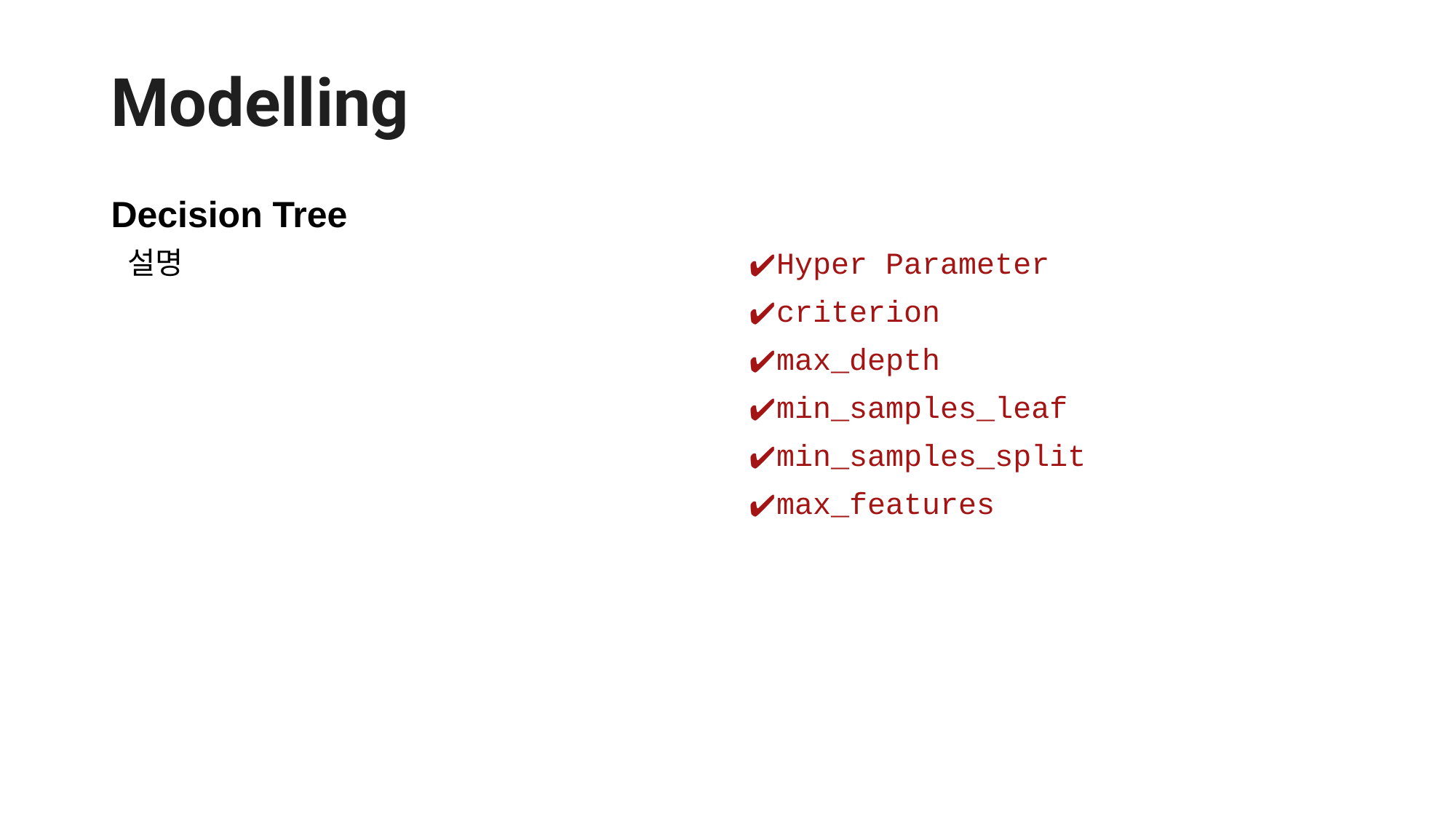

# Modelling
Decision Tree
설명
Hyper Parameter
criterion
max_depth
min_samples_leaf
min_samples_split
max_features